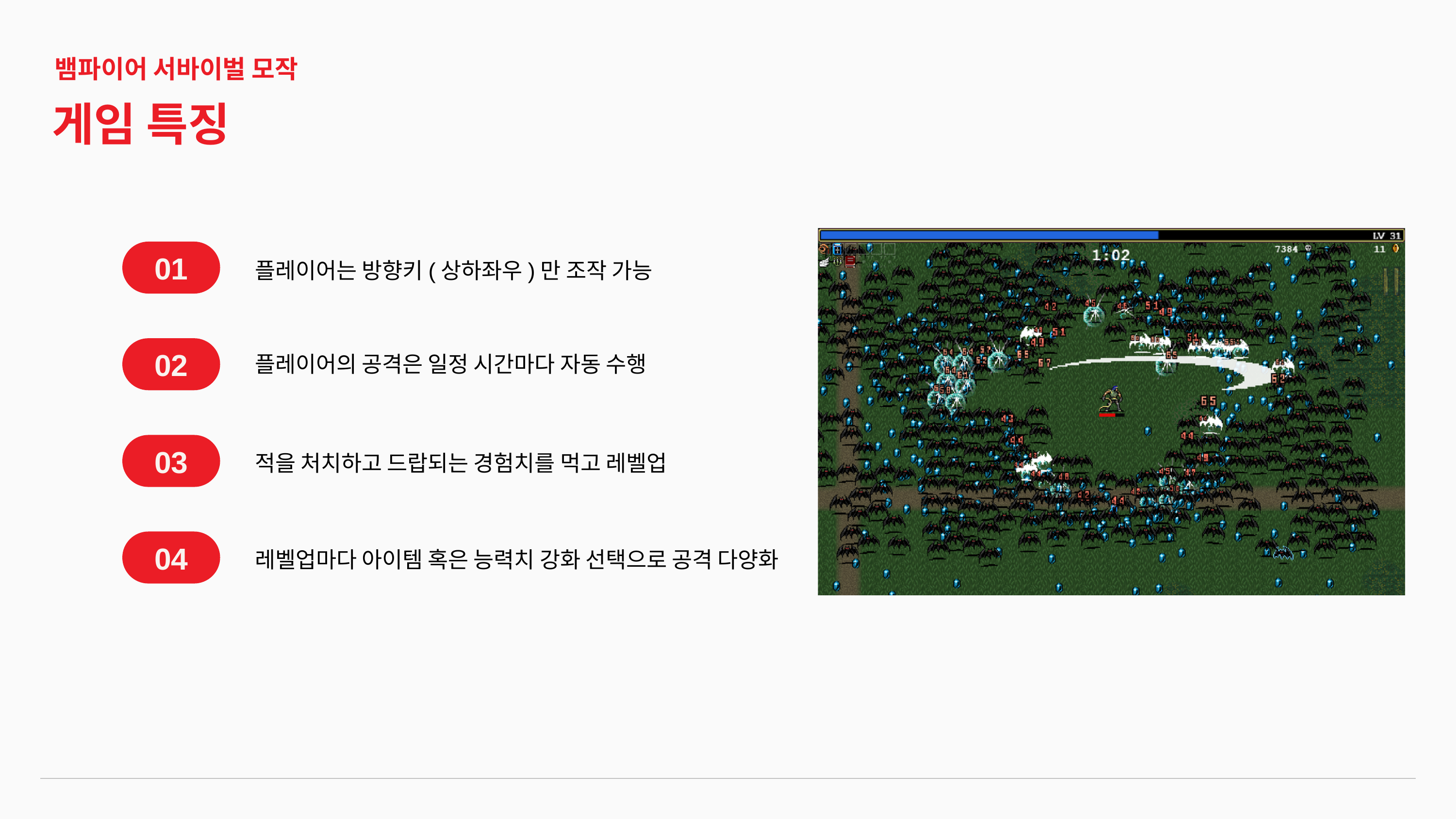

뱀파이어 서바이벌 모작
게임 특징

01
플레이어는 방향키(상하좌우)만 조작 가능

02
플레이어의 공격은 일정 시간마다 자동 수행

03
적을 처치하고 드랍되는 경험치를 먹고 레벨업

04
레벨업마다 아이템 혹은 능력치 강화 선택으로 공격 다양화